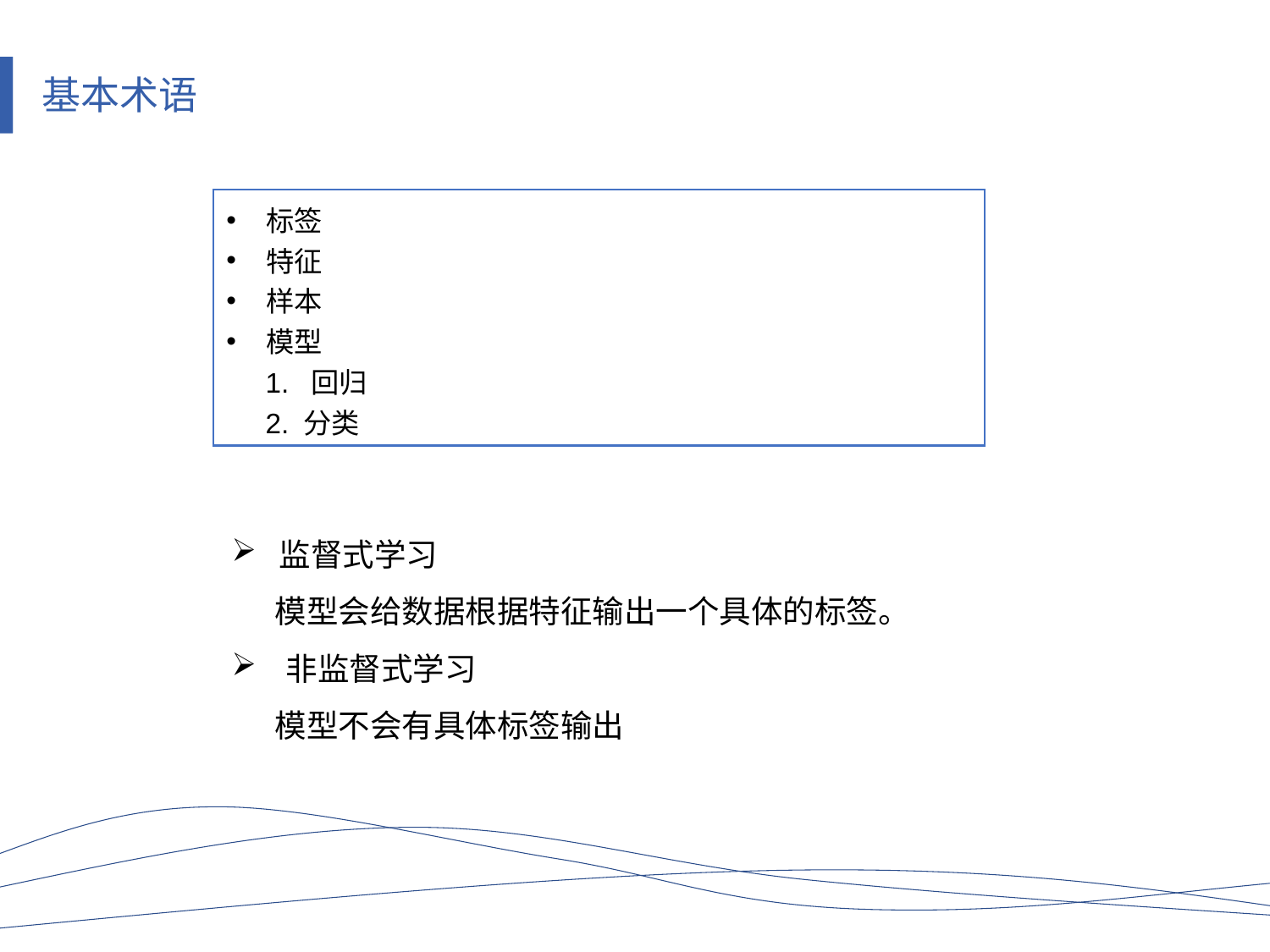

基本术语
标签
特征
样本
模型
     1.  回归
     2. 分类
监督式学习
     模型会给数据根据特征输出一个具体的标签。
 非监督式学习
     模型不会有具体标签输出